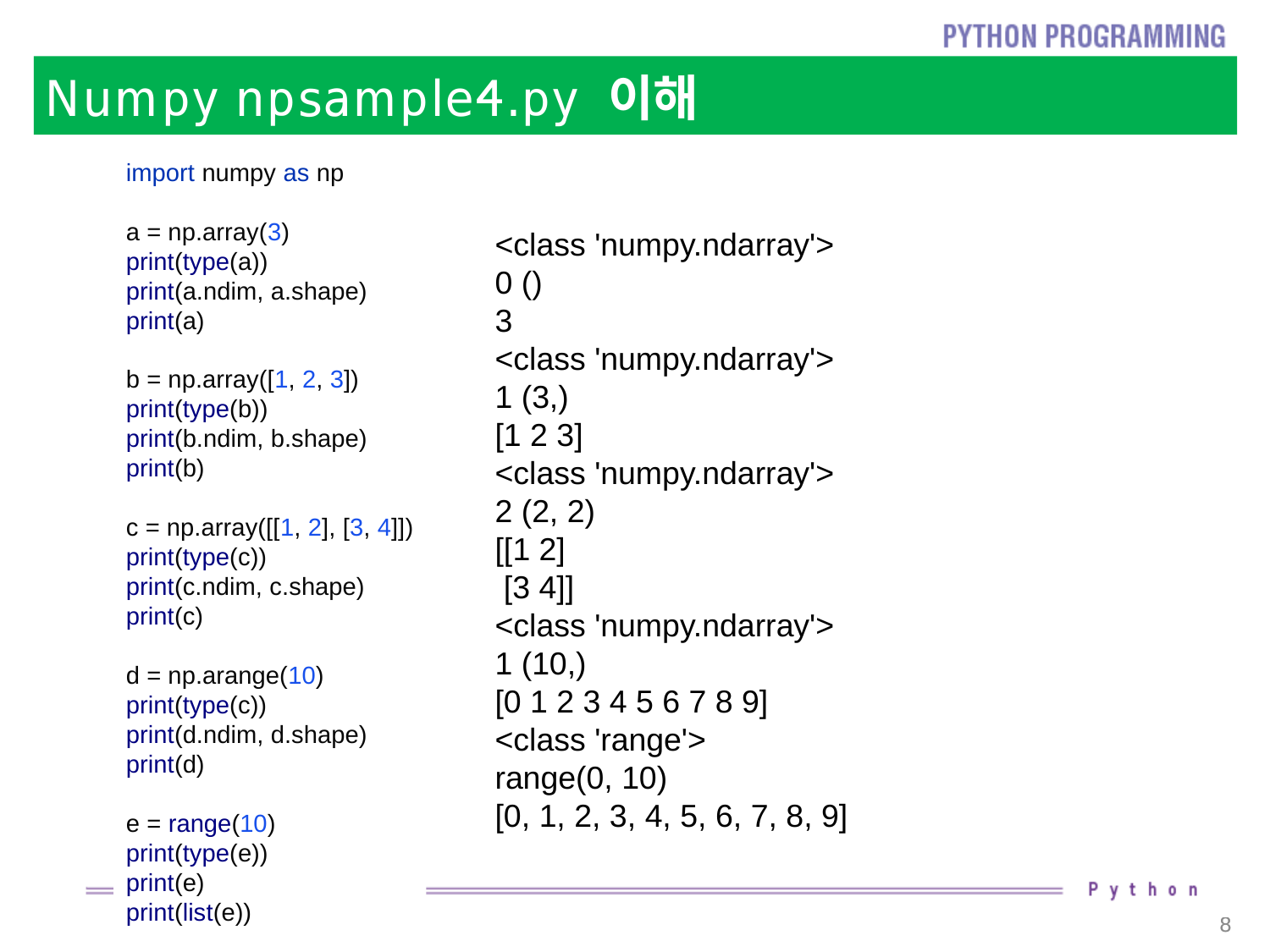

# Numpy npsample4.py 이해
import numpy as np
a = np.array(3)
print(type(a))
print(a.ndim, a.shape)
print(a)
b = np.array([1, 2, 3])
print(type(b))
print(b.ndim, b.shape)
print(b)
c = np.array([[1, 2], [3, 4]])
print(type(c))
print(c.ndim, c.shape)
print(c)
d = np.arange(10)
print(type(c))
print(d.ndim, d.shape)
print(d)
e = range(10)
print(type(e))
print(e)
print(list(e))

<class 'numpy.ndarray'>
0 ()
3
<class 'numpy.ndarray'>
1 (3,)
[1 2 3]
<class 'numpy.ndarray'>
2 (2, 2)
[[1 2]
 [3 4]]
<class 'numpy.ndarray'>
1 (10,)
[0 1 2 3 4 5 6 7 8 9]
<class 'range'>
range(0, 10)
[0, 1, 2, 3, 4, 5, 6, 7, 8, 9]
8